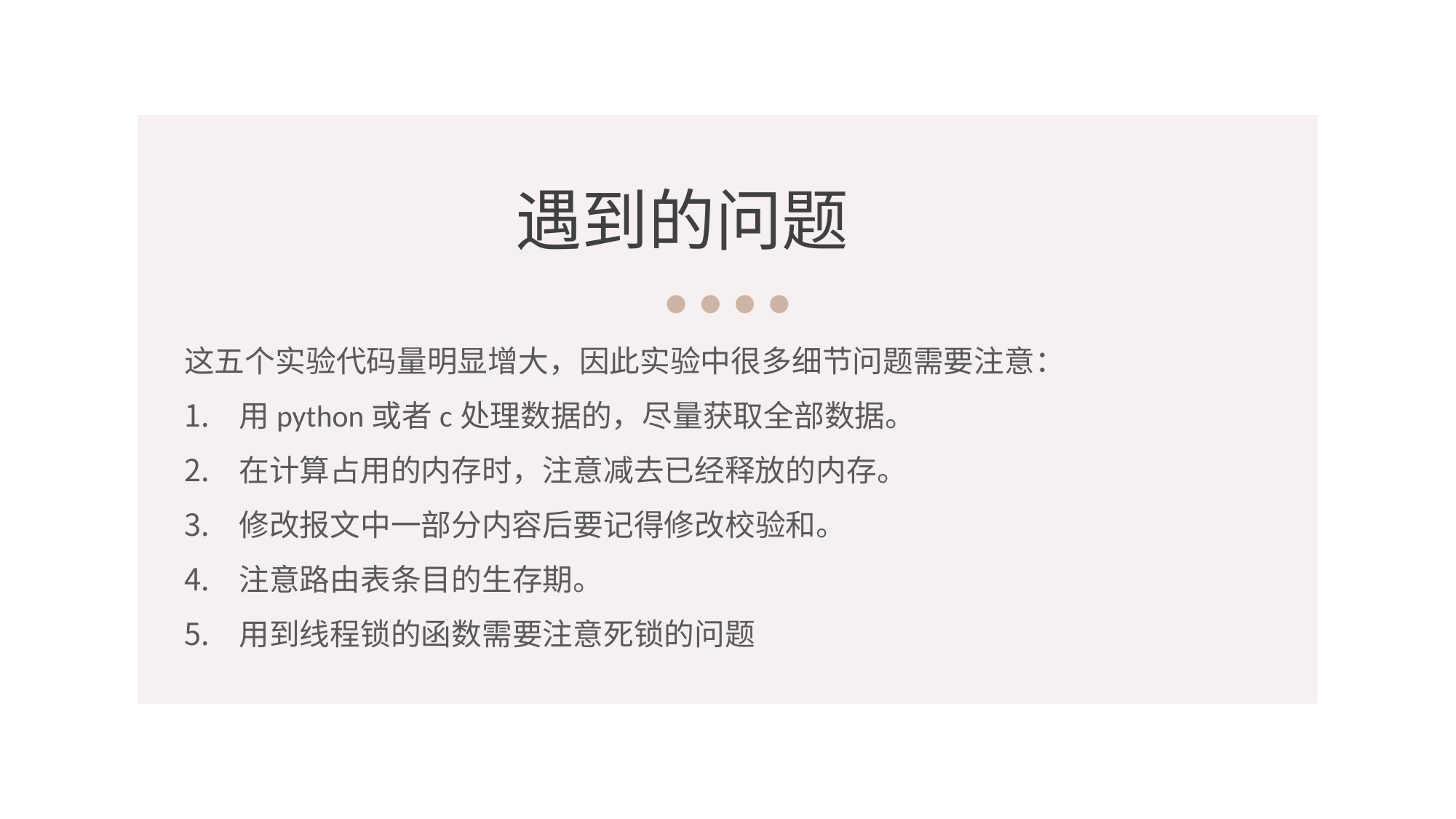

遇到的问题

这五个实验代码量明显增大，因此实验中很多细节问题需要注意：
用python或者c处理数据的，尽量获取全部数据。
在计算占用的内存时，注意减去已经释放的内存。
修改报文中一部分内容后要记得修改校验和。
注意路由表条目的生存期。
用到线程锁的函数需要注意死锁的问题